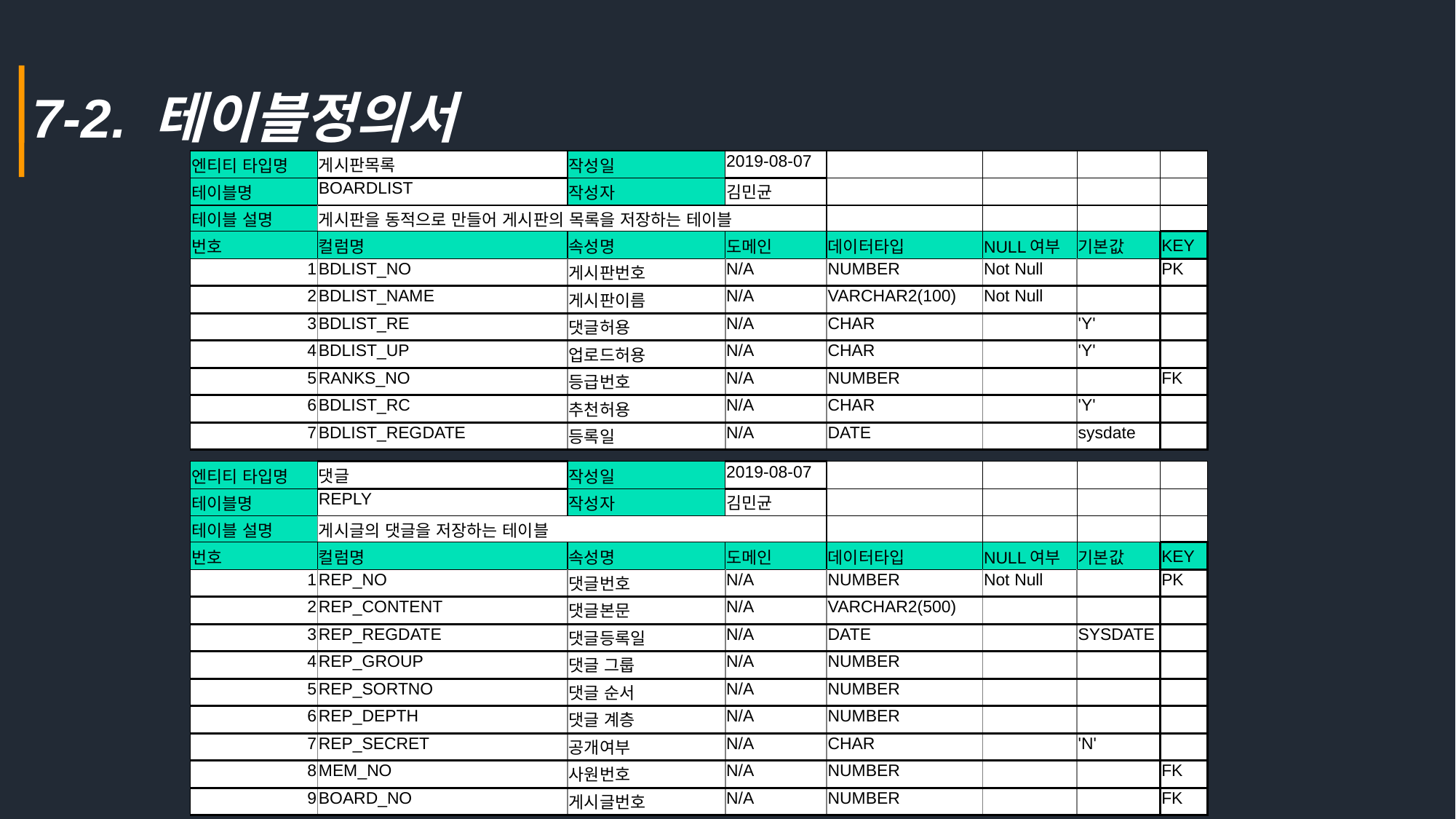

7-2. 테이블정의서

| 엔티티 타입명 | 게시판목록 | 작성일 | 2019-08-07 |  |  |  |  |
| --- | --- | --- | --- | --- | --- | --- | --- |
| 테이블명 | BOARDLIST | 작성자 | 김민균 |  |  |  |  |
| 테이블 설명 | 게시판을 동적으로 만들어 게시판의 목록을 저장하는 테이블 |  |  |  |  |  |  |
| 번호 | 컬럼명 | 속성명 | 도메인 | 데이터타입 | NULL여부 | 기본값 | KEY |
| 1 | BDLIST\_NO | 게시판번호 | N/A | NUMBER | Not Null |  | PK |
| 2 | BDLIST\_NAME | 게시판이름 | N/A | VARCHAR2(100) | Not Null |  |  |
| 3 | BDLIST\_RE | 댓글허용 | N/A | CHAR |  | 'Y' |  |
| 4 | BDLIST\_UP | 업로드허용 | N/A | CHAR |  | 'Y' |  |
| 5 | RANKS\_NO | 등급번호 | N/A | NUMBER |  |  | FK |
| 6 | BDLIST\_RC | 추천허용 | N/A | CHAR |  | 'Y' |  |
| 7 | BDLIST\_REGDATE | 등록일 | N/A | DATE |  | sysdate |  |
| 엔티티 타입명 | 댓글 | 작성일 | 2019-08-07 |  |  |  |  |
| --- | --- | --- | --- | --- | --- | --- | --- |
| 테이블명 | REPLY | 작성자 | 김민균 |  |  |  |  |
| 테이블 설명 | 게시글의 댓글을 저장하는 테이블 |  |  |  |  |  |  |
| 번호 | 컬럼명 | 속성명 | 도메인 | 데이터타입 | NULL여부 | 기본값 | KEY |
| 1 | REP\_NO | 댓글번호 | N/A | NUMBER | Not Null |  | PK |
| 2 | REP\_CONTENT | 댓글본문 | N/A | VARCHAR2(500) |  |  |  |
| 3 | REP\_REGDATE | 댓글등록일 | N/A | DATE |  | SYSDATE |  |
| 4 | REP\_GROUP | 댓글 그룹 | N/A | NUMBER |  |  |  |
| 5 | REP\_SORTNO | 댓글 순서 | N/A | NUMBER |  |  |  |
| 6 | REP\_DEPTH | 댓글 계층 | N/A | NUMBER |  |  |  |
| 7 | REP\_SECRET | 공개여부 | N/A | CHAR |  | 'N' |  |
| 8 | MEM\_NO | 사원번호 | N/A | NUMBER |  |  | FK |
| 9 | BOARD\_NO | 게시글번호 | N/A | NUMBER |  |  | FK |